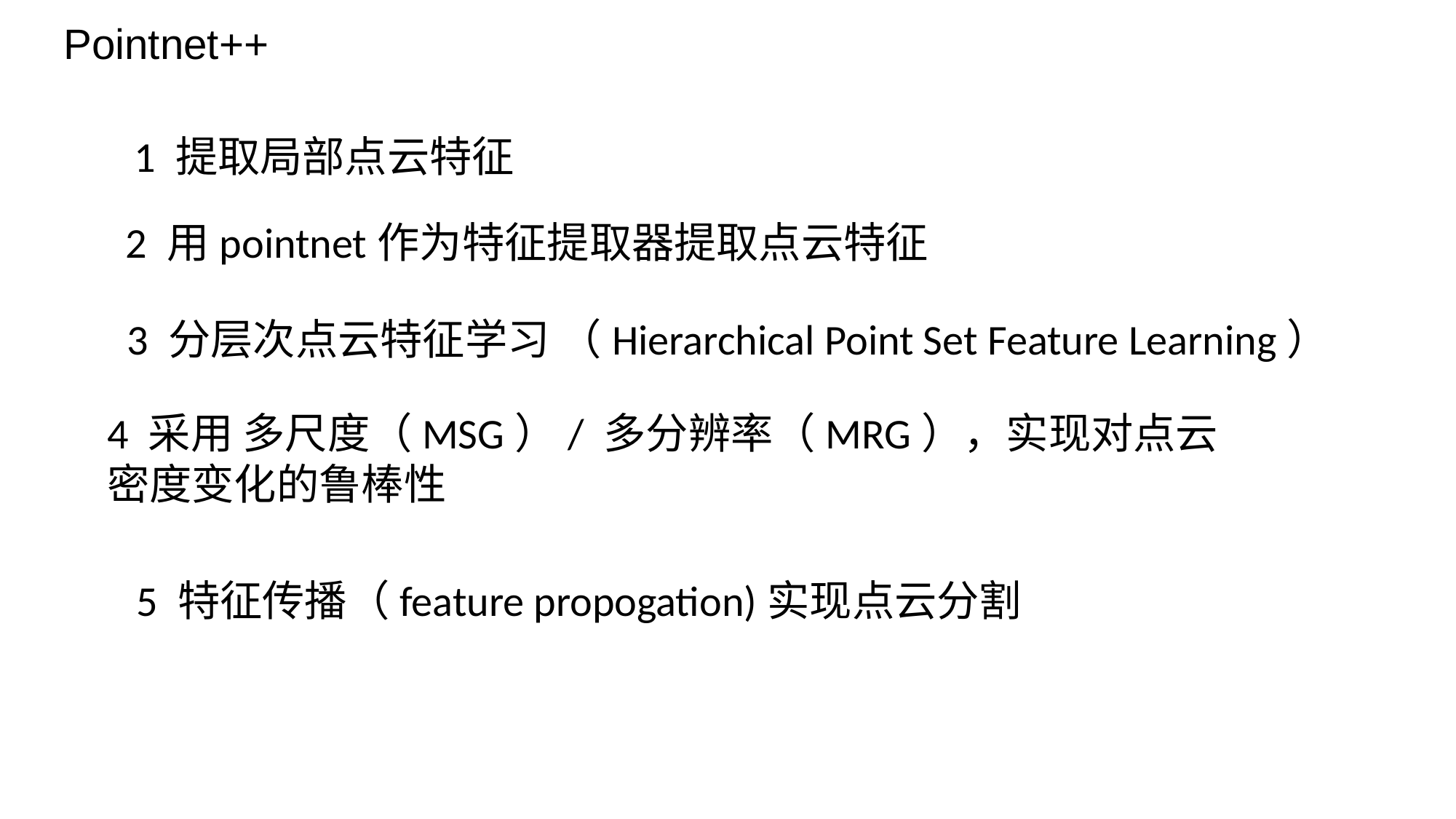

Pointnet++
1 提取局部点云特征

2 用pointnet作为特征提取器提取点云特征
3 分层次点云特征学习 （Hierarchical Point Set Feature Learning）
4 采用 多尺度（MSG）/ 多分辨率（MRG），实现对点云
密度变化的鲁棒性
5 特征传播（feature propogation)实现点云分割